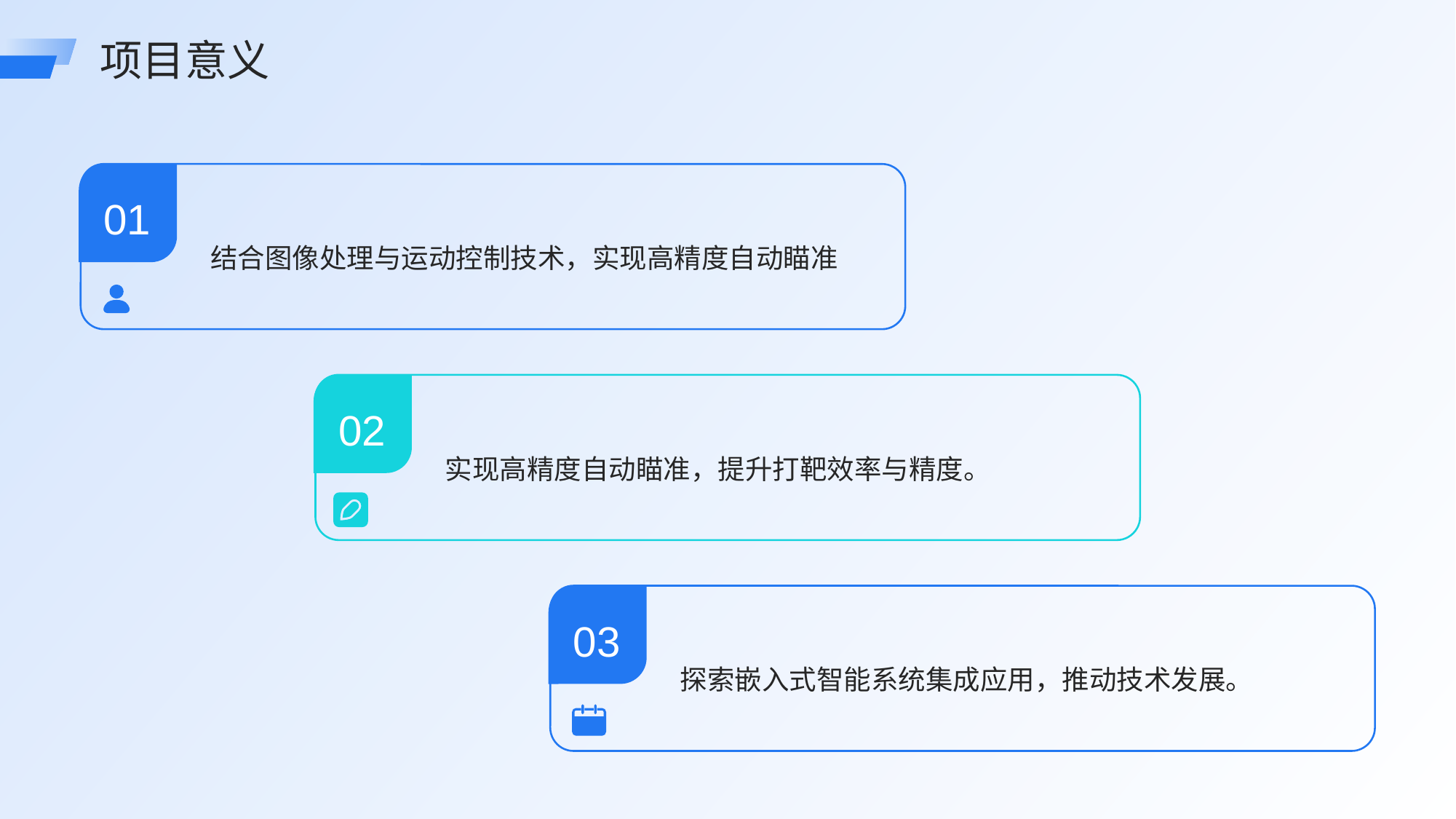

项目意义

01
结合图像处理与运动控制技术，实现高精度自动瞄准

02
实现高精度自动瞄准，提升打靶效率与精度。

03
探索嵌入式智能系统集成应用，推动技术发展。